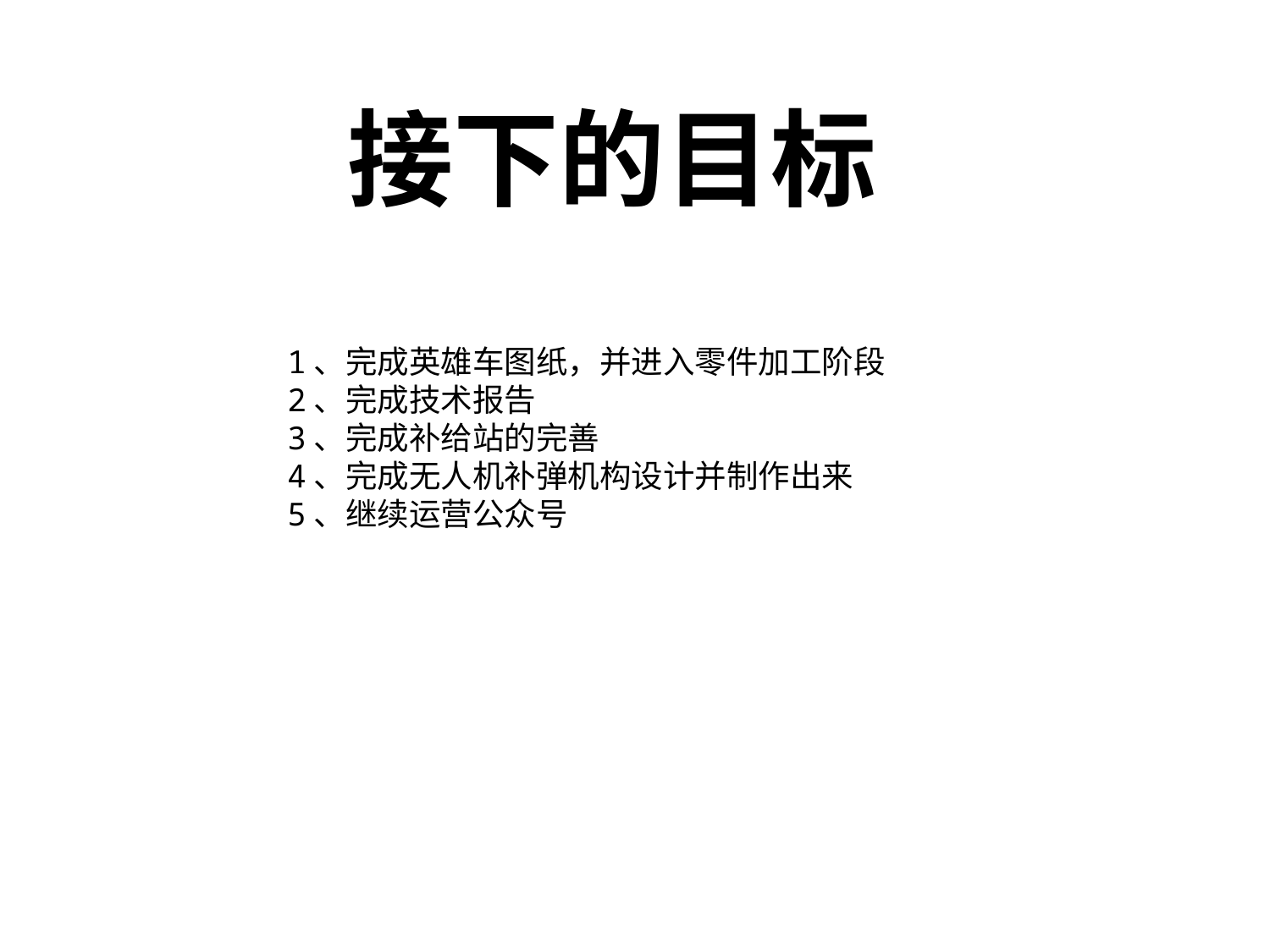

接下的目标
1、完成英雄车图纸，并进入零件加工阶段
2、完成技术报告
3、完成补给站的完善
4、完成无人机补弹机构设计并制作出来
5、继续运营公众号